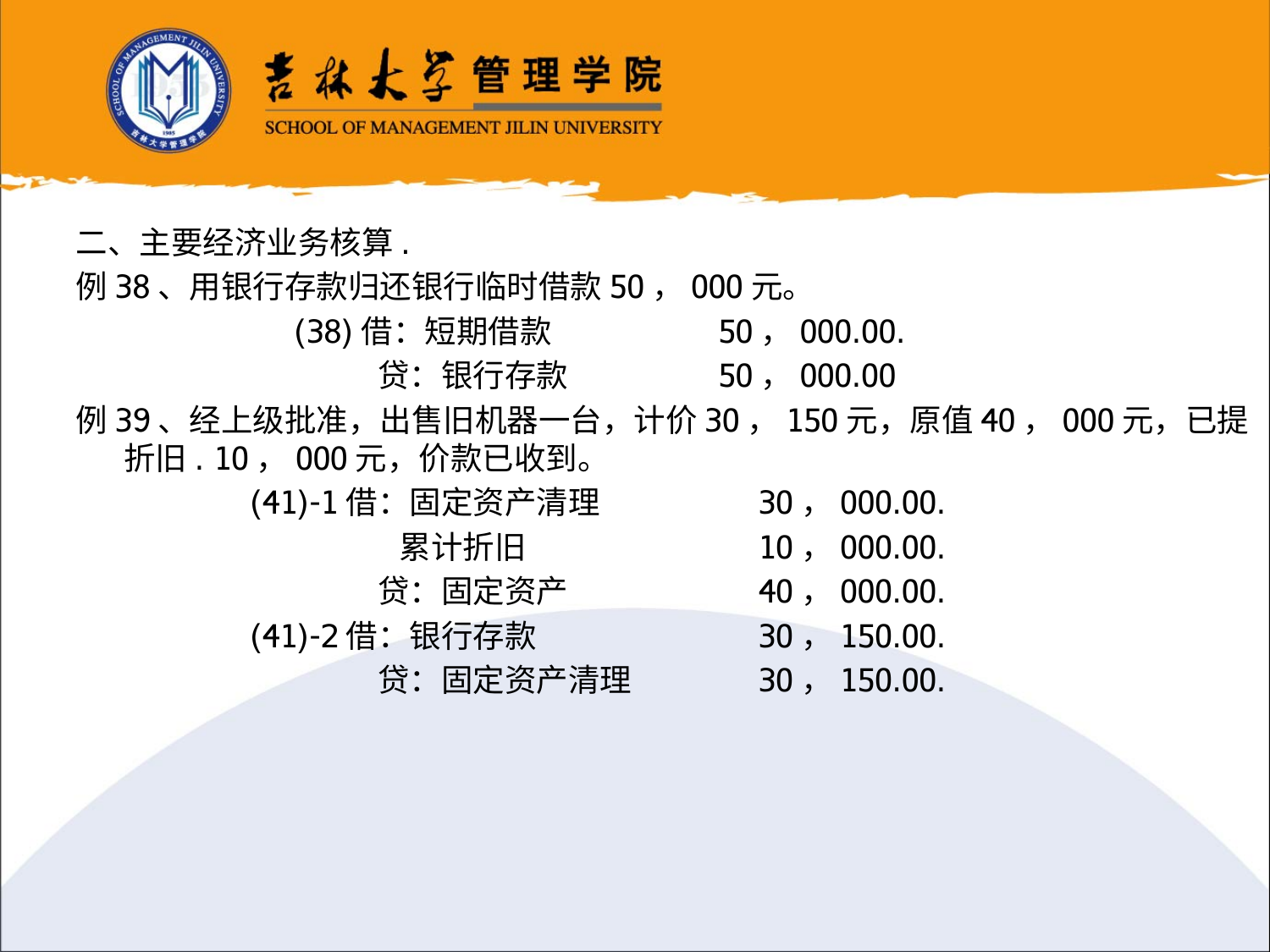

二、主要经济业务核算.
例38、用银行存款归还银行临时借款50，000元。
                      (38)借：短期借款    	           50，000.00.
			贷：银行存款	           50，000.00
例39、经上级批准，出售旧机器一台，计价30，150元，原值40，000元，已提折旧. 10，000元，价款已收到。
		(41)-1借：固定资产清理		30，000.00.
			  累计折旧		10，000.00.
			贷：固定资产		40，000.00.
		(41)-2借：银行存款		30，150.00.
			贷：固定资产清理	30，150.00.
90